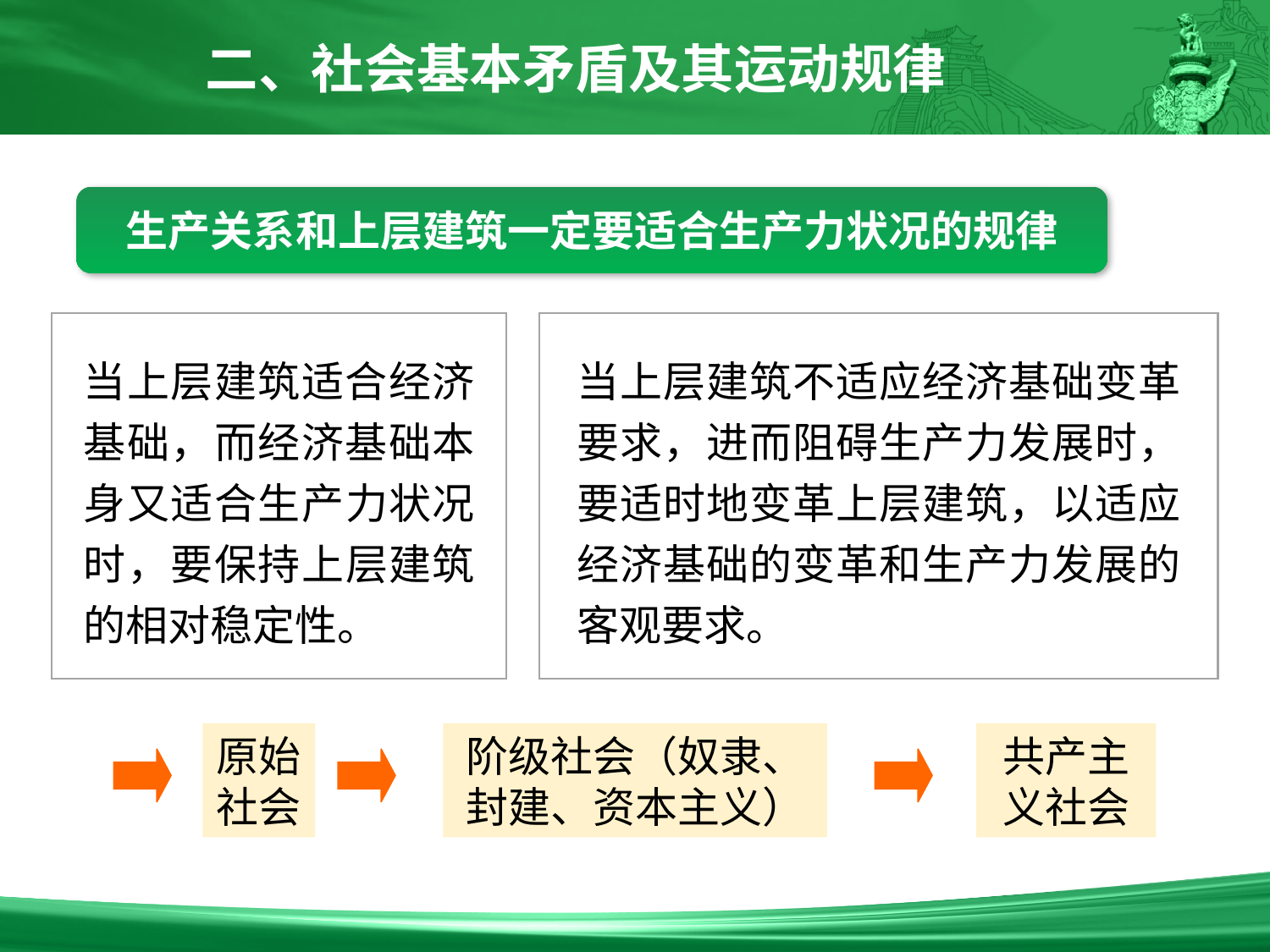

二、社会基本矛盾及其运动规律
生产关系和上层建筑一定要适合生产力状况的规律

当上层建筑适合经济基础，而经济基础本身又适合生产力状况时，要保持上层建筑的相对稳定性。

当上层建筑不适应经济基础变革要求，进而阻碍生产力发展时，要适时地变革上层建筑，以适应经济基础的变革和生产力发展的客观要求。
原始社会
阶级社会（奴隶、封建、资本主义）
共产主义社会